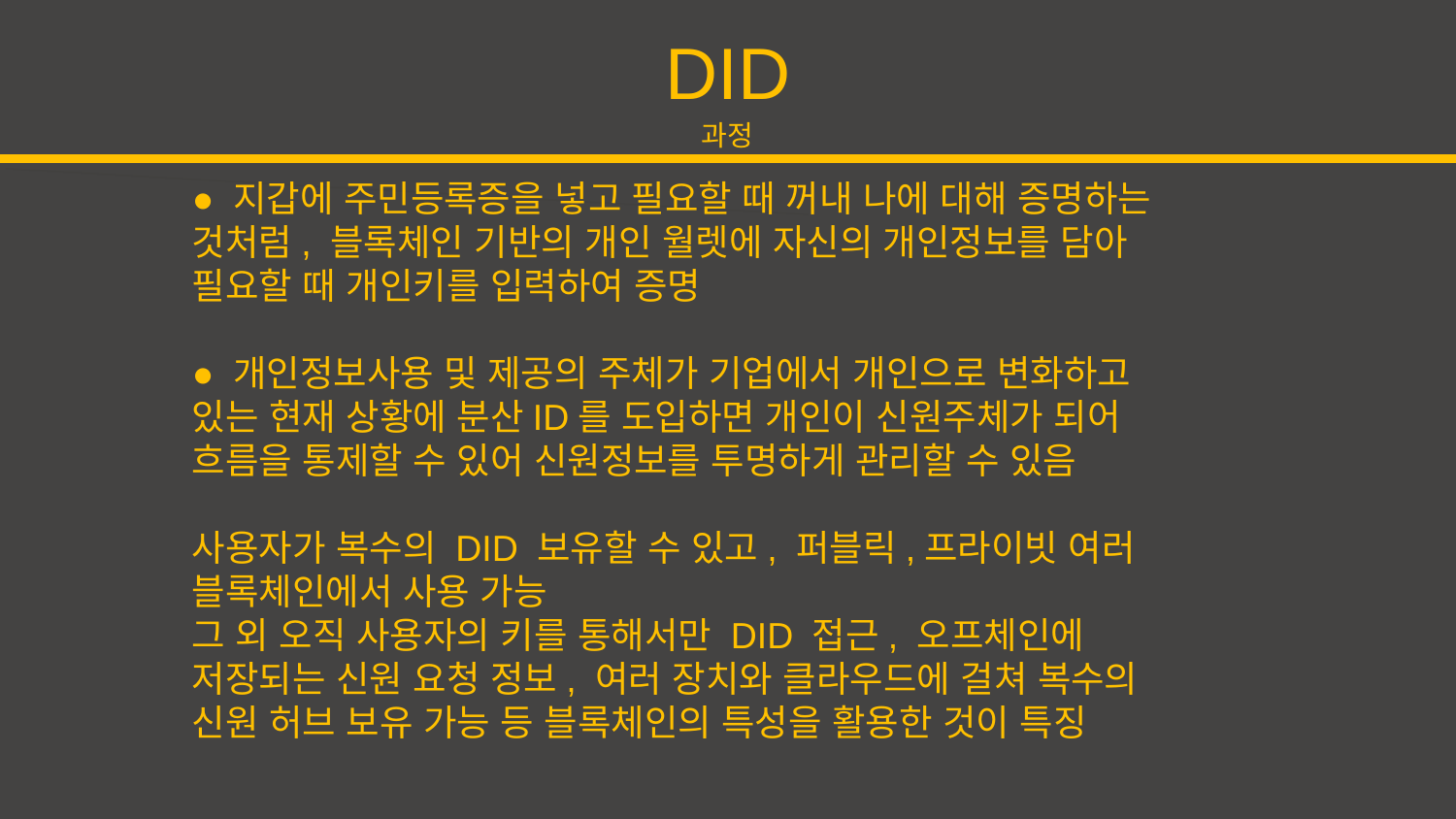

DID
과정
● 지갑에 주민등록증을 넣고 필요할 때 꺼내 나에 대해 증명하는 것처럼, 블록체인 기반의 개인 월렛에 자신의 개인정보를 담아 필요할 때 개인키를 입력하여 증명

● 개인정보사용 및 제공의 주체가 기업에서 개인으로 변화하고 있는 현재 상황에 분산ID를 도입하면 개인이 신원주체가 되어 흐름을 통제할 수 있어 신원정보를 투명하게 관리할 수 있음

사용자가 복수의 DID 보유할 수 있고, 퍼블릭,프라이빗 여러 블록체인에서 사용 가능
그 외 오직 사용자의 키를 통해서만 DID 접근, 오프체인에 저장되는 신원 요청 정보, 여러 장치와 클라우드에 걸쳐 복수의 신원 허브 보유 가능 등 블록체인의 특성을 활용한 것이 특징